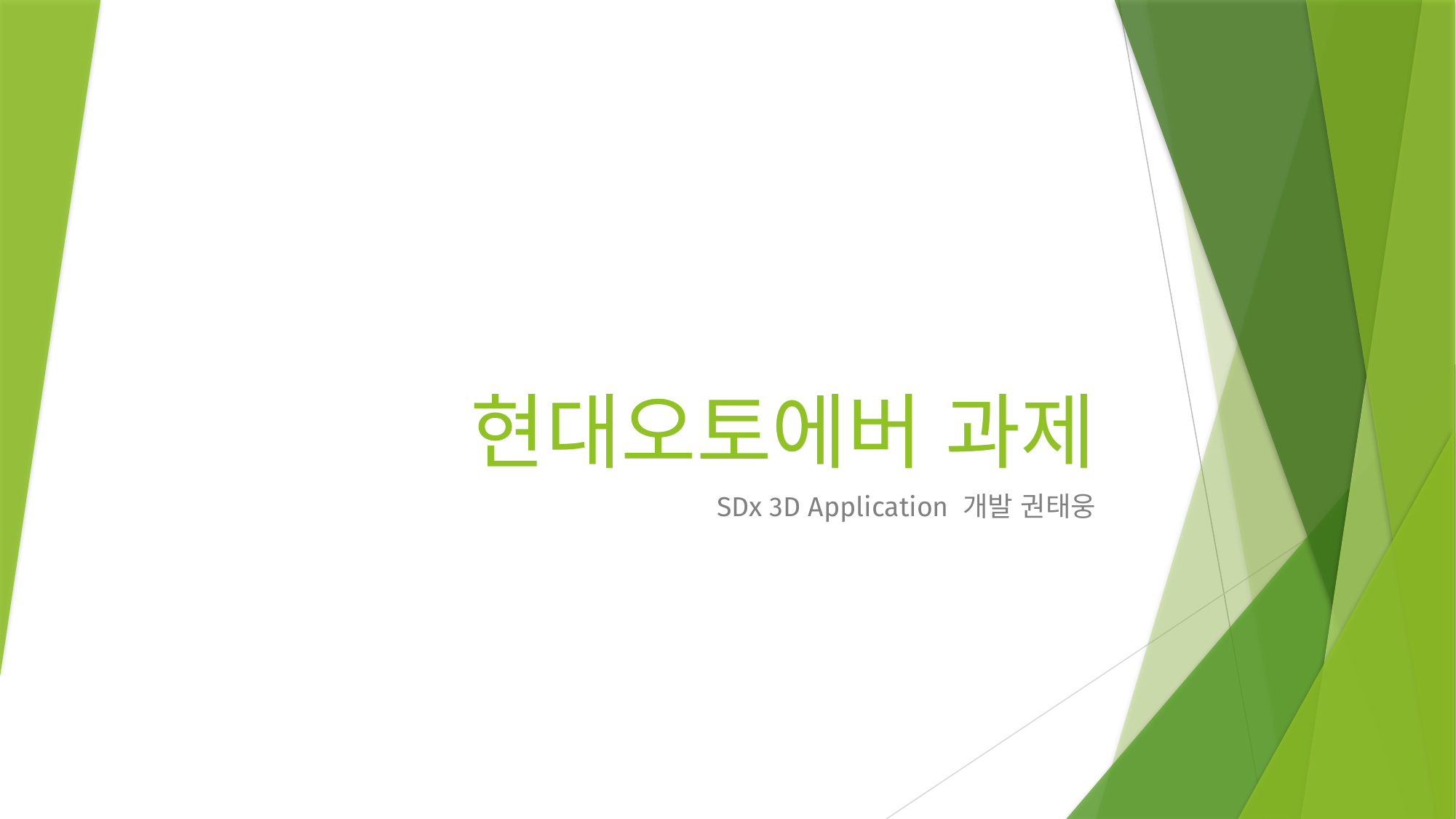

# 현대오토에버 과제
SDx 3D Application 개발 권태웅